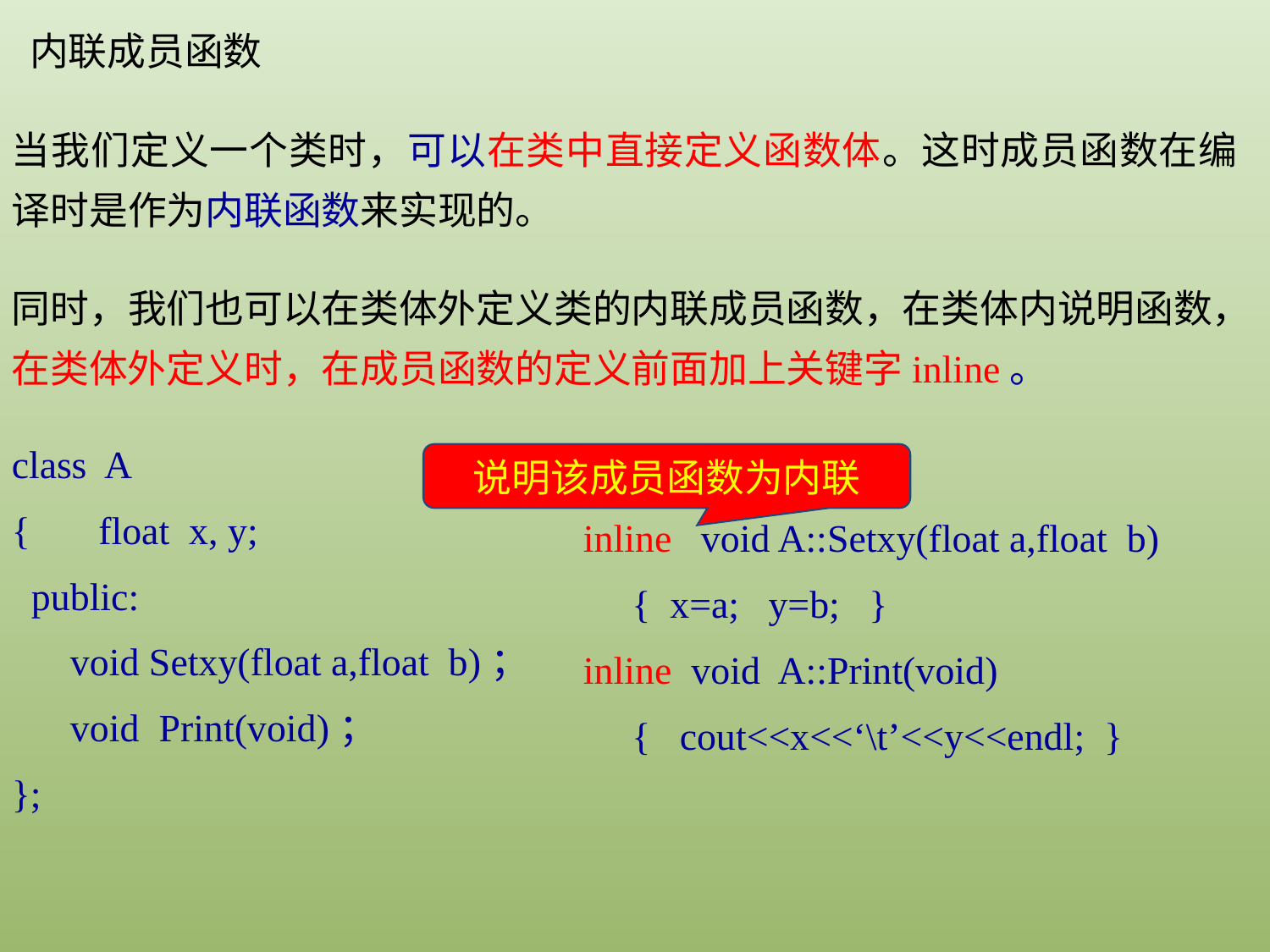

内联成员函数
当我们定义一个类时，可以在类中直接定义函数体。这时成员函数在编译时是作为内联函数来实现的。
同时，我们也可以在类体外定义类的内联成员函数，在类体内说明函数，在类体外定义时，在成员函数的定义前面加上关键字inline。
class  A
{       float  x, y;
  public:
      void Setxy(float a,float  b)；
      void  Print(void)；
};
说明该成员函数为内联
inline   void A::Setxy(float a,float  b)
     {  x=a;   y=b;   }
inline  void  A::Print(void)
     {   cout<<x<<‘\t’<<y<<endl;  }
609